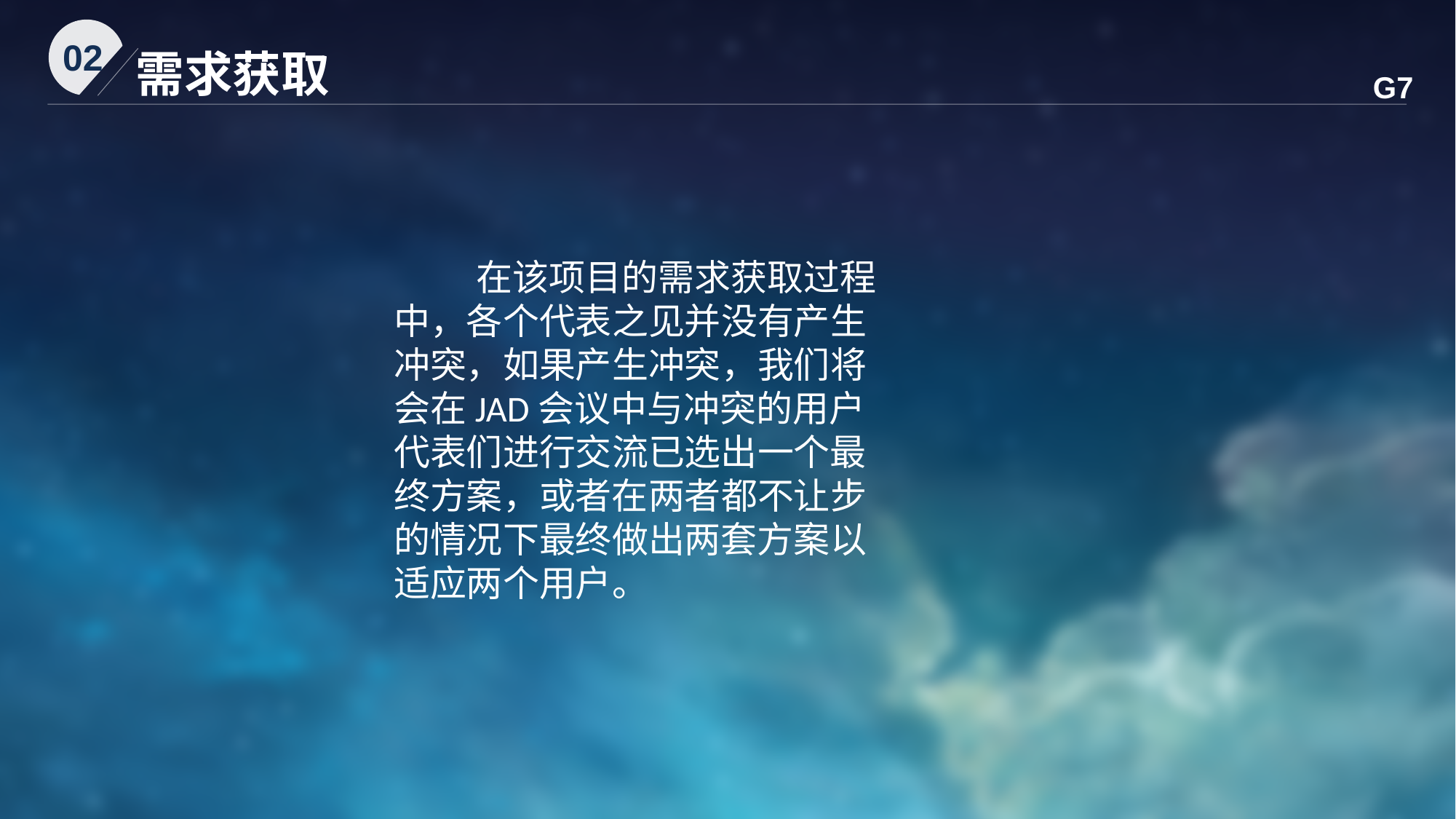

02
需求获取
G7
         在该项目的需求获取过程中，各个代表之见并没有产生冲突，如果产生冲突，我们将会在JAD会议中与冲突的用户代表们进行交流已选出一个最终方案，或者在两者都不让步的情况下最终做出两套方案以适应两个用户。